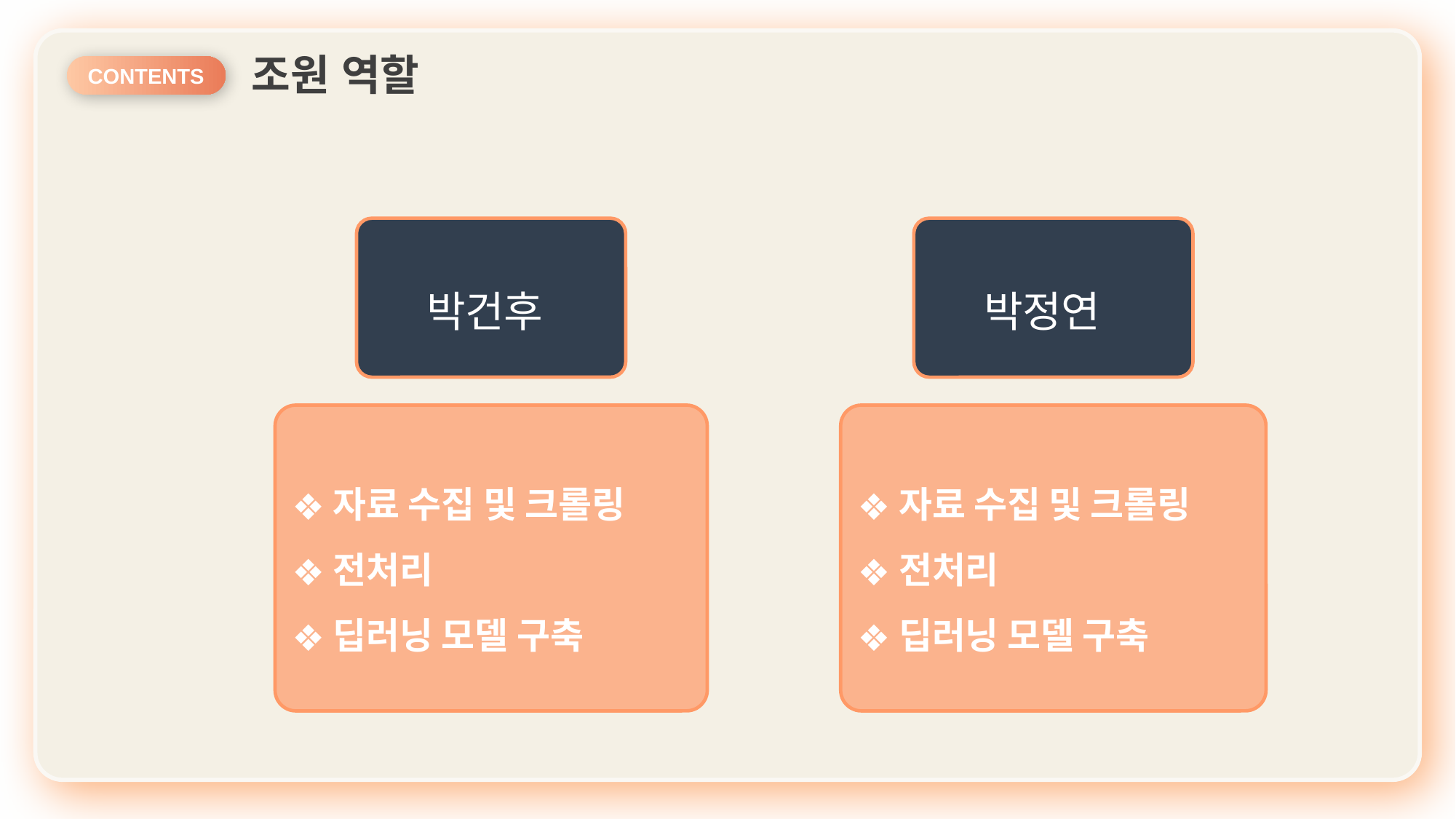

조원 역할
CONTENTS
박건후
박정연
자료 수집 및 크롤링
전처리
딥러닝 모델 구축
자료 수집 및 크롤링
전처리
딥러닝 모델 구축